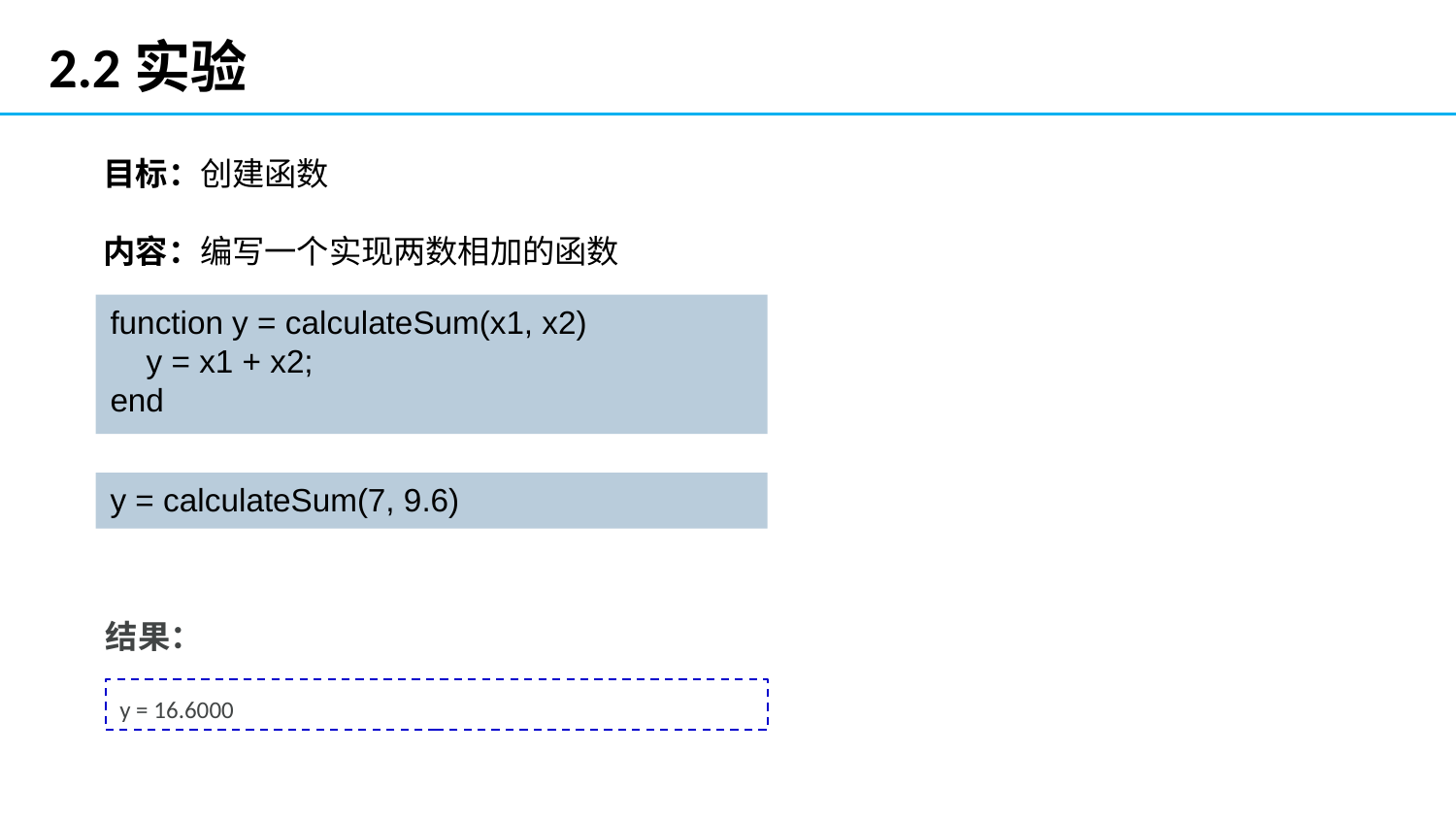

# 2.2实验
目标：创建函数
内容：编写一个实现两数相加的函数
function y = calculateSum(x1, x2)
    y = x1 + x2;
end
y = calculateSum(7, 9.6)
结果：
y = 16.6000